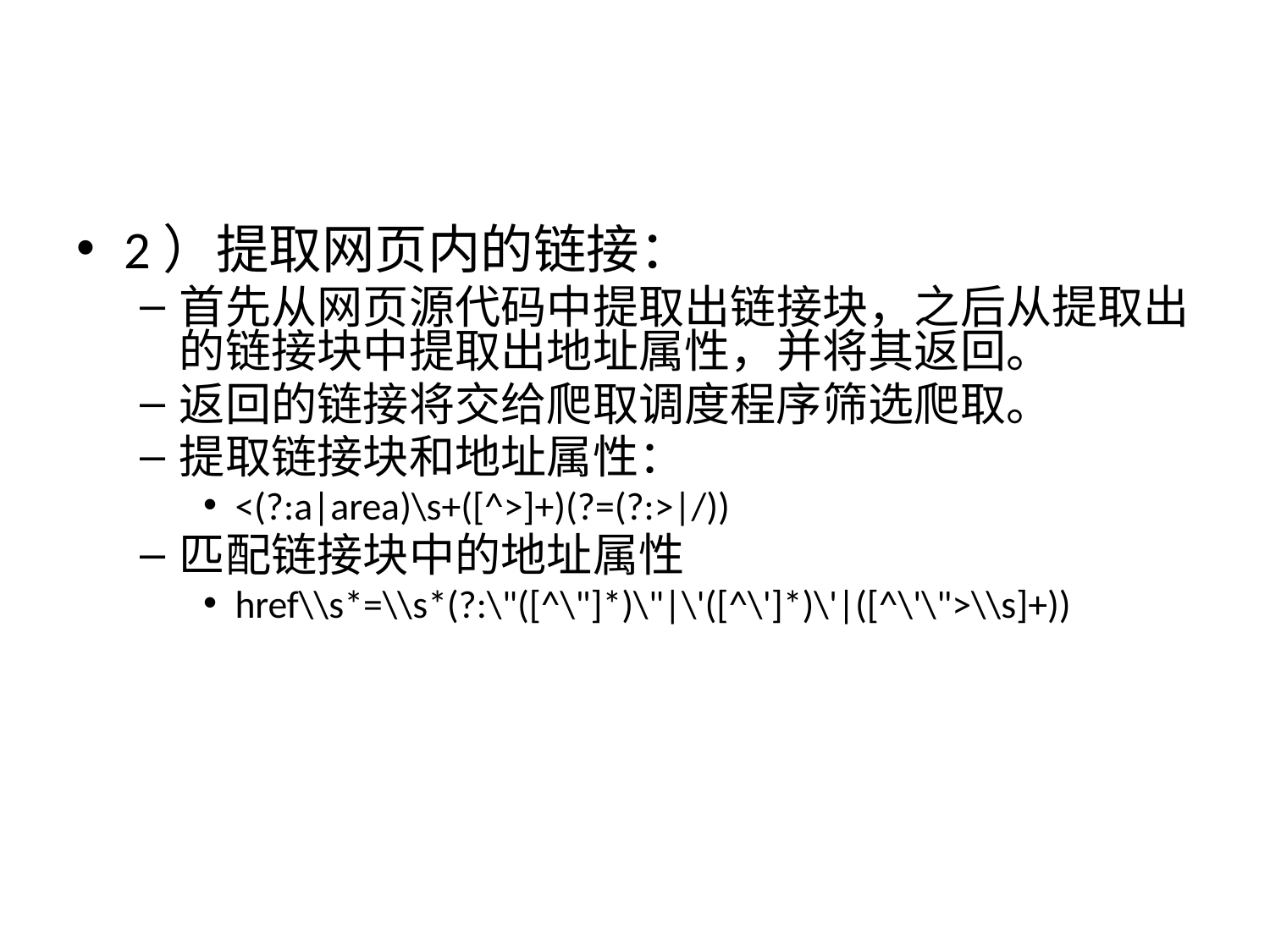

#
2）提取网页内的链接：
首先从网页源代码中提取出链接块，之后从提取出的链接块中提取出地址属性，并将其返回。
返回的链接将交给爬取调度程序筛选爬取。
提取链接块和地址属性：
<(?:a|area)\s+([^>]+)(?=(?:>|/))
匹配链接块中的地址属性
href\\s*=\\s*(?:\"([^\"]*)\"|\'([^\']*)\'|([^\'\">\\s]+))